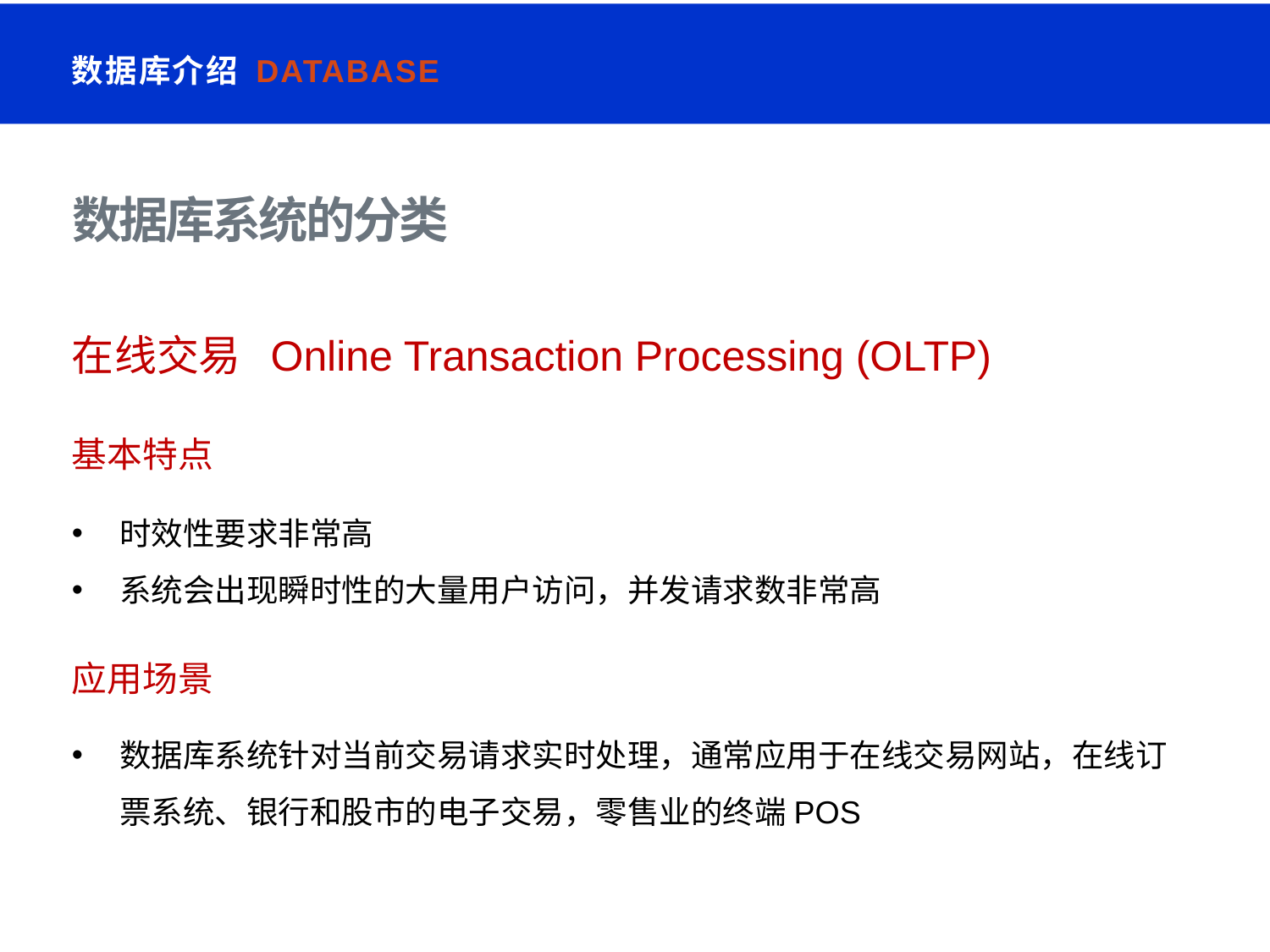

数据库介绍 Database
# 数据库系统的分类
在线交易  Online Transaction Processing (OLTP)
基本特点
时效性要求非常高
系统会出现瞬时性的大量用户访问，并发请求数非常高
应用场景
数据库系统针对当前交易请求实时处理，通常应用于在线交易网站，在线订票系统、银行和股市的电子交易，零售业的终端POS